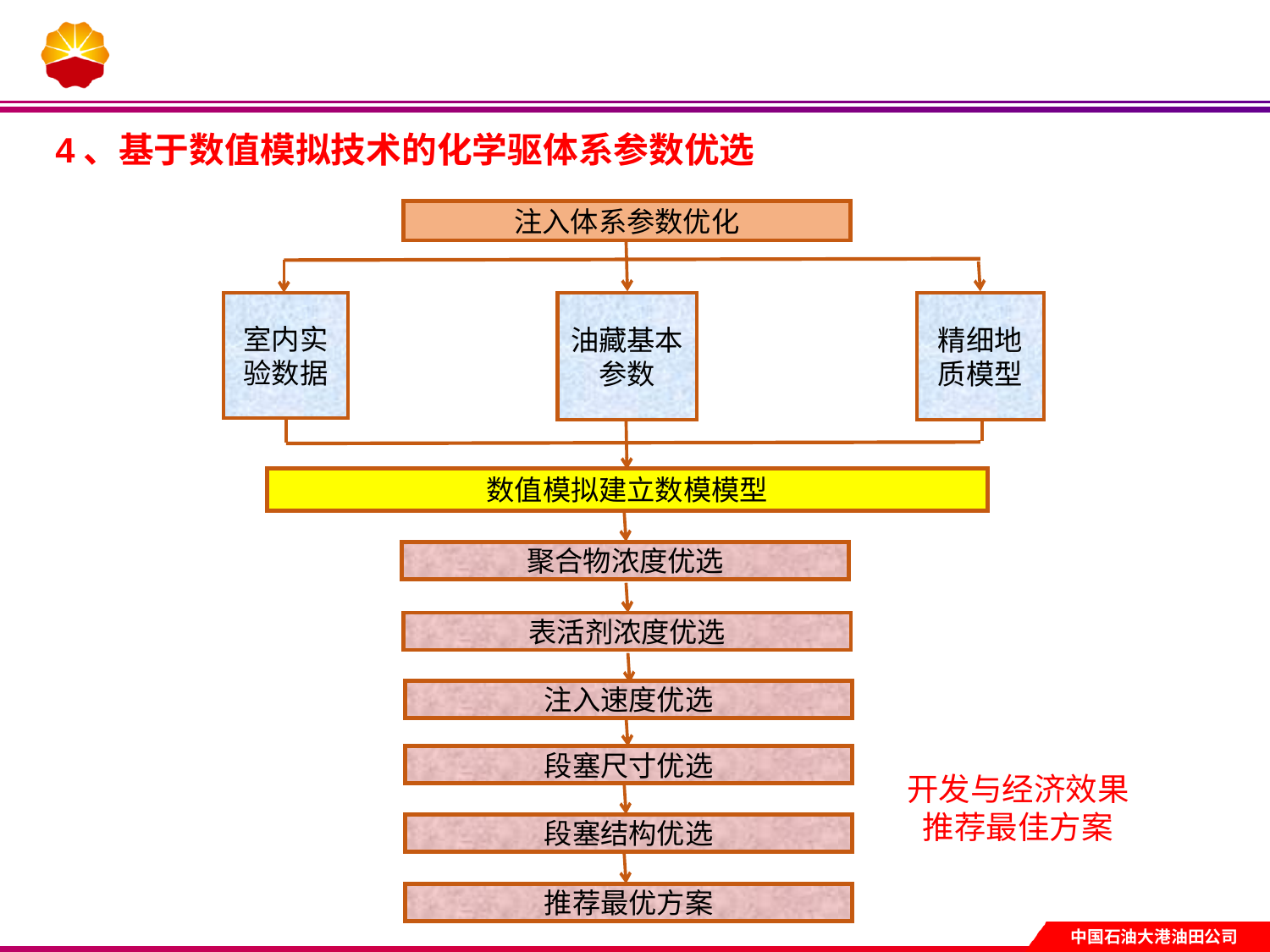

4、基于数值模拟技术的化学驱体系参数优选
注入体系参数优化
室内实验数据
油藏基本参数
精细地质模型
数值模拟建立数模模型
聚合物浓度优选
表活剂浓度优选
注入速度优选
段塞尺寸优选
段塞结构优选
推荐最优方案
开发与经济效果
推荐最佳方案